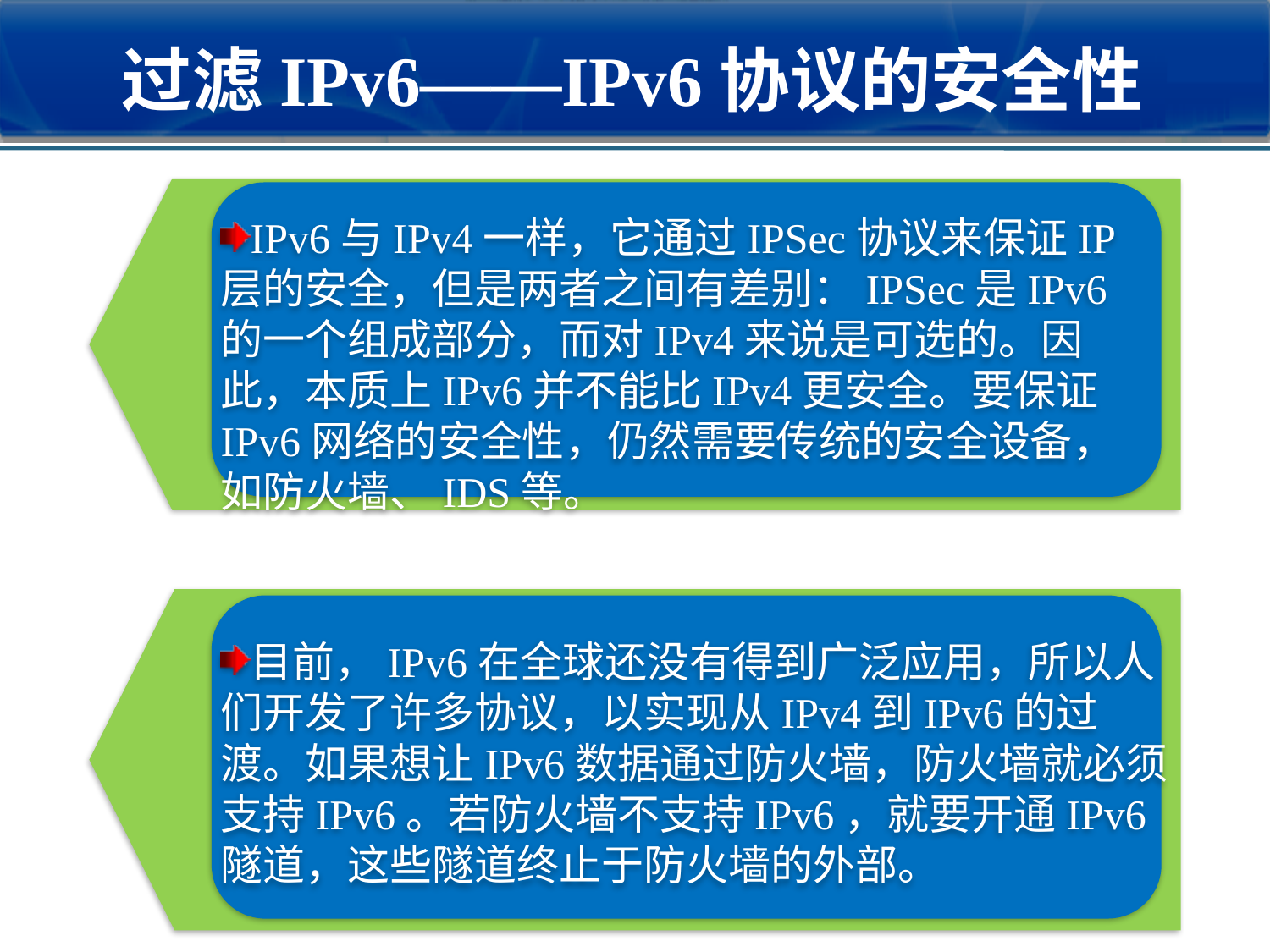

过滤IPv6——IPv6协议的安全性

IPv6与IPv4一样，它通过IPSec协议来保证IP层的安全，但是两者之间有差别：IPSec是IPv6的一个组成部分，而对IPv4来说是可选的。因此，本质上IPv6并不能比IPv4更安全。要保证IPv6网络的安全性，仍然需要传统的安全设备，如防火墙、IDS等。

目前，IPv6在全球还没有得到广泛应用，所以人们开发了许多协议，以实现从IPv4到IPv6的过渡。如果想让IPv6数据通过防火墙，防火墙就必须支持IPv6。若防火墙不支持IPv6，就要开通IPv6隧道，这些隧道终止于防火墙的外部。